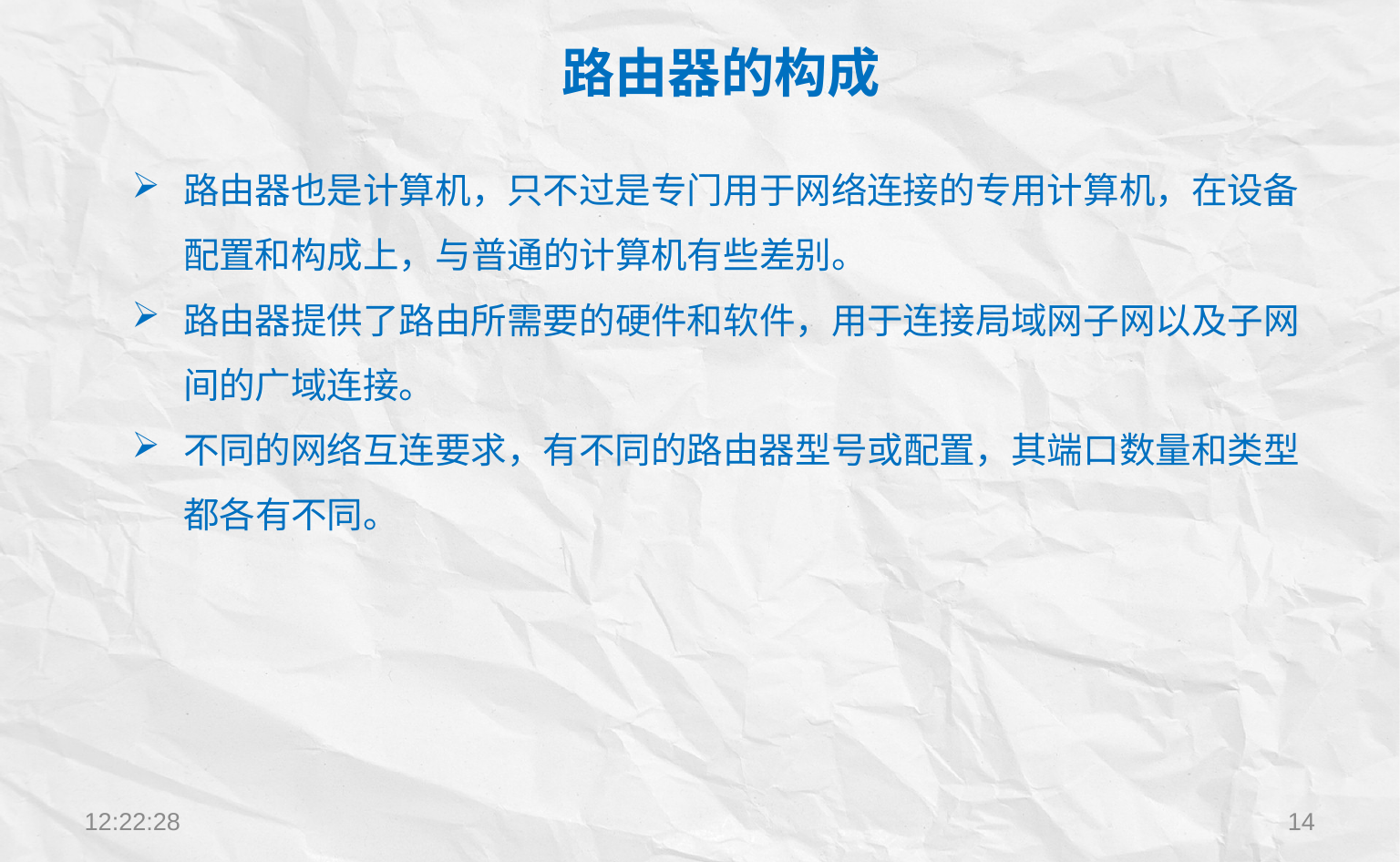

路由器的构成
路由器也是计算机，只不过是专门用于网络连接的专用计算机，在设备配置和构成上，与普通的计算机有些差别。
路由器提供了路由所需要的硬件和软件，用于连接局域网子网以及子网间的广域连接。
不同的网络互连要求，有不同的路由器型号或配置，其端口数量和类型都各有不同。

12:22:28
14